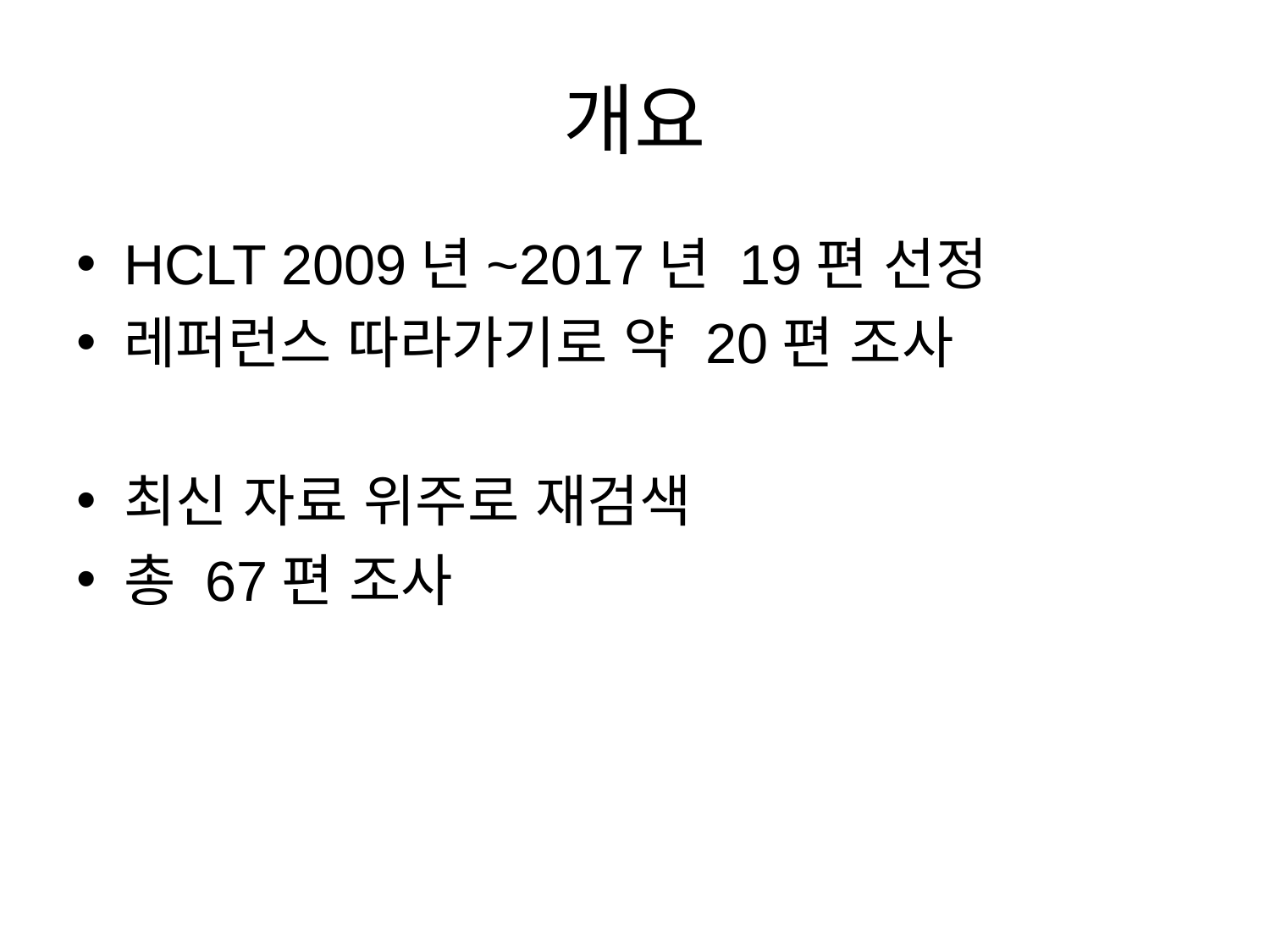

# 개요
HCLT 2009년~2017년 19편 선정
레퍼런스 따라가기로 약 20편 조사

최신 자료 위주로 재검색
총 67편 조사